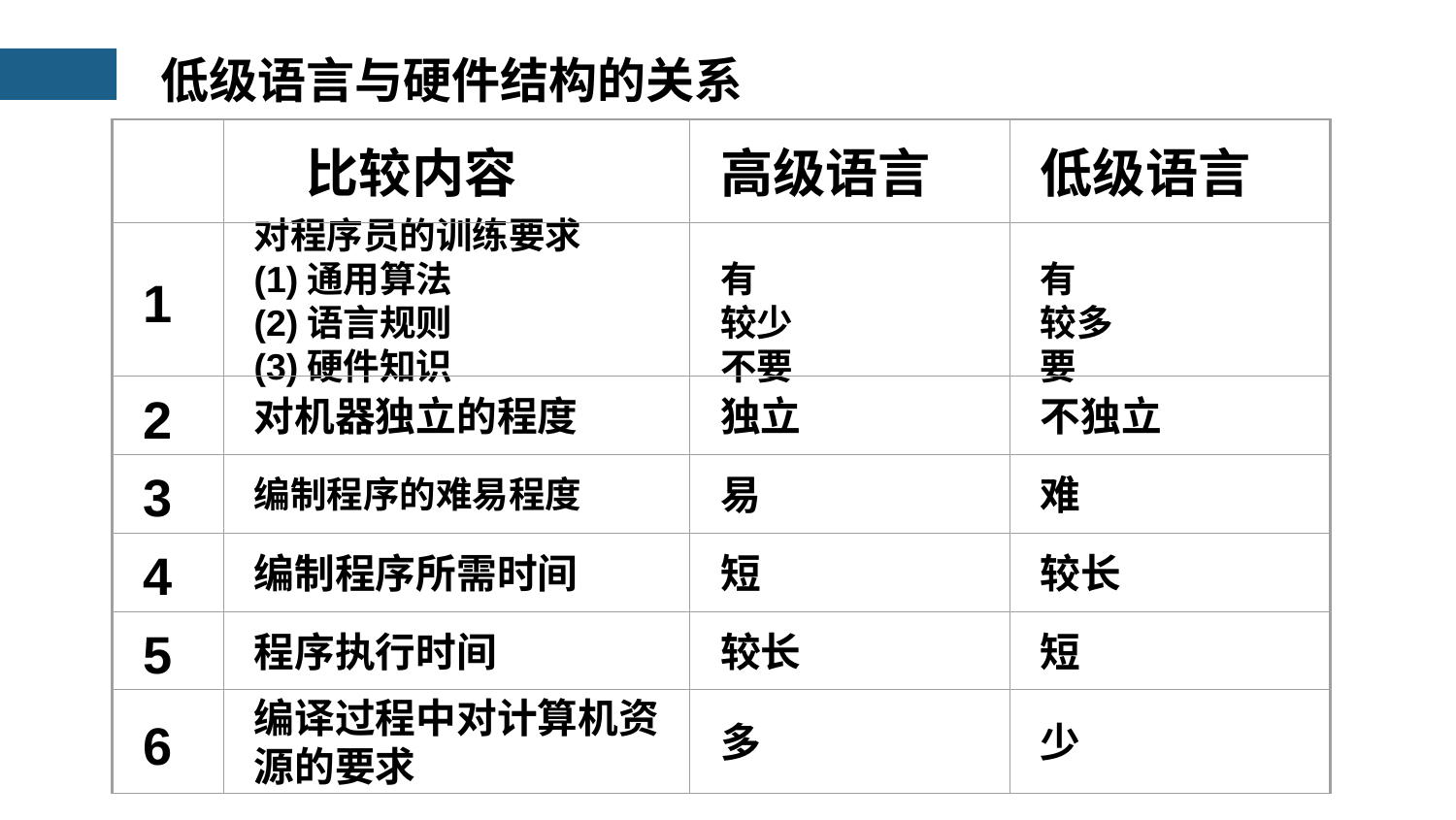

低级语言与硬件结构的关系

　比较内容

高级语言

低级语言

　1

对程序员的训练要求
(1)通用算法
(2)语言规则
(3)硬件知识

有
较少
不要

有
较多
要

　2

对机器独立的程度

独立

不独立

　3

编制程序的难易程度

易

难

　4

编制程序所需时间

短

较长

　5

程序执行时间

较长

短

　6

编译过程中对计算机资源的要求

多

少